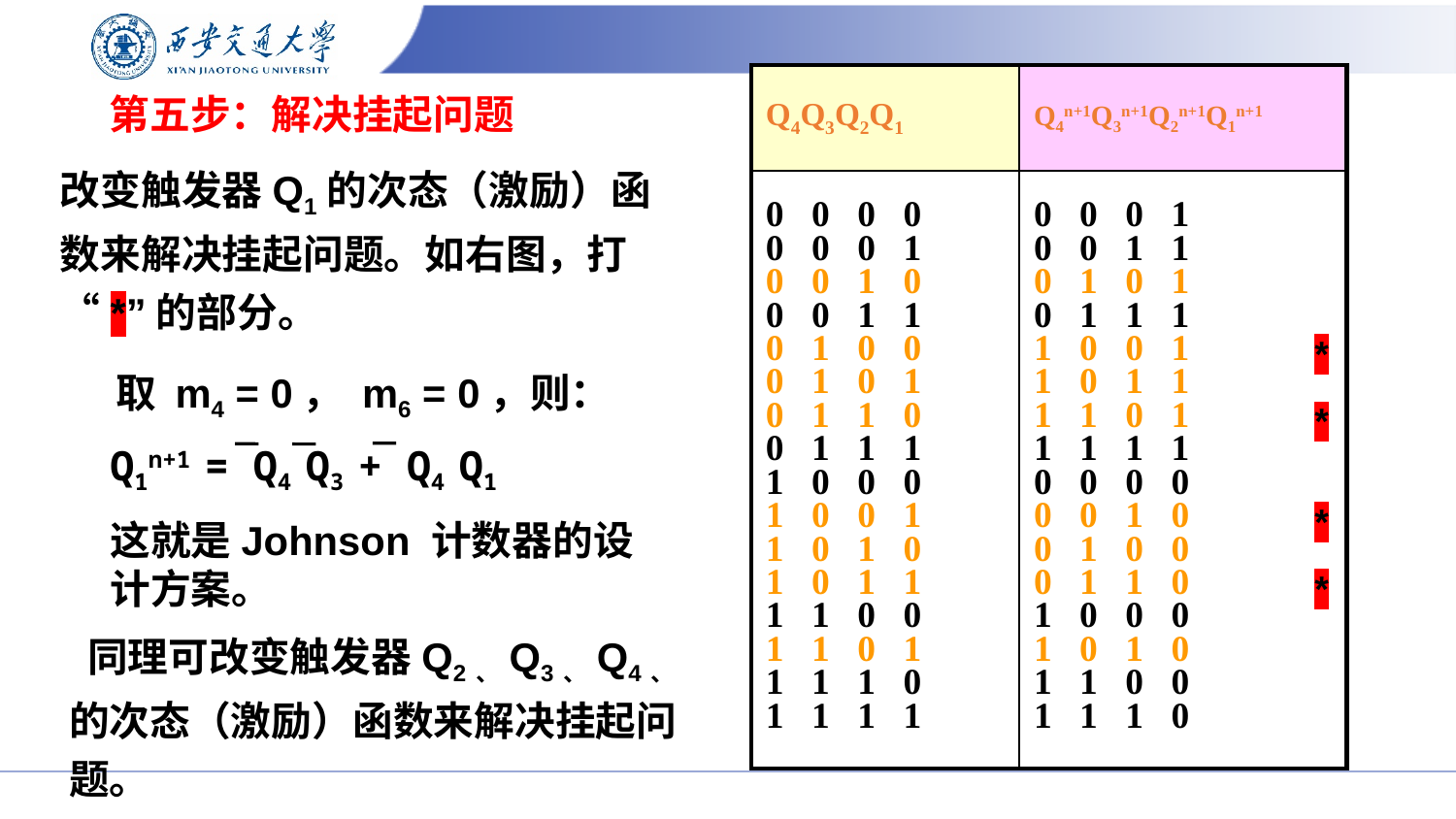

| Q4Q3Q2Q1 | Q4n+1Q3n+1Q2n+1Q1n+1 |  |
| --- | --- | --- |
| 0 0 0 0 0 0 0 1 0 0 1 0 0 0 1 1 0 1 0 0 0 1 0 1 0 1 1 0 0 1 1 1 1 0 0 0 1 0 0 1 1 0 1 0 1 0 1 1 1 1 0 0 1 1 0 1 1 1 1 0 1 1 1 1 | 0 0 0 1 0 0 1 1 0 1 0 1 0 1 1 1 1 0 0 1 1 0 1 1 1 1 0 1 1 1 1 1 0 0 0 0 0 0 1 0 0 1 0 0 0 1 1 0 1 0 0 0 1 0 1 0 1 1 0 0 1 1 1 0 | \* \* \* \* |
# 第五步：解决挂起问题
改变触发器Q1的次态（激励）函数来解决挂起问题。如右图，打“*”的部分。
     取 m4 = 0， m6 = 0，则：
Q1n+1 = Q4 Q3 + Q4 Q1
这就是Johnson 计数器的设计方案。

 同理可改变触发器Q2、Q3、Q4、的次态（激励）函数来解决挂起问题。